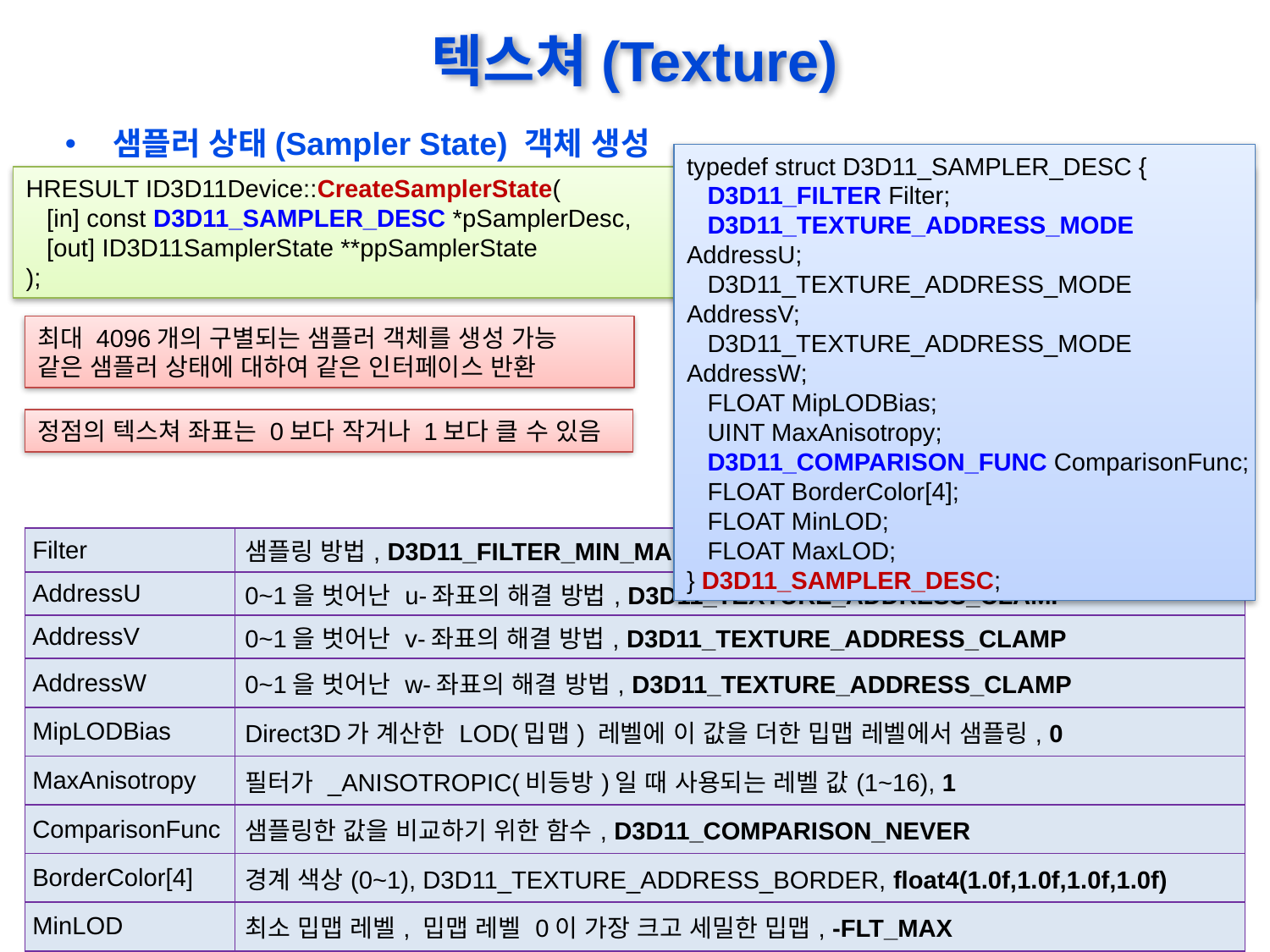

# 텍스쳐(Texture)
샘플러 상태(Sampler State) 객체 생성

typedef struct D3D11_SAMPLER_DESC {
   D3D11_FILTER Filter;
   D3D11_TEXTURE_ADDRESS_MODE AddressU;
   D3D11_TEXTURE_ADDRESS_MODE AddressV;
   D3D11_TEXTURE_ADDRESS_MODE AddressW;
   FLOAT MipLODBias;
   UINT MaxAnisotropy;
   D3D11_COMPARISON_FUNC ComparisonFunc;
   FLOAT BorderColor[4];
   FLOAT MinLOD;
   FLOAT MaxLOD;
} D3D11_SAMPLER_DESC;
HRESULT ID3D11Device::CreateSamplerState(
   [in] const D3D11_SAMPLER_DESC *pSamplerDesc,
   [out] ID3D11SamplerState **ppSamplerState
);
최대 4096개의 구별되는 샘플러 객체를 생성 가능
같은 샘플러 상태에 대하여 같은 인터페이스 반환
정점의 텍스쳐 좌표는 0보다 작거나 1보다 클 수 있음
| Filter | 샘플링 방법, D3D11\_FILTER\_MIN\_MAG\_MIP\_LINEAR |
| --- | --- |
| AddressU | 0~1을 벗어난 u-좌표의 해결 방법, D3D11\_TEXTURE\_ADDRESS\_CLAMP |
| AddressV | 0~1을 벗어난 v-좌표의 해결 방법, D3D11\_TEXTURE\_ADDRESS\_CLAMP |
| AddressW | 0~1을 벗어난 w-좌표의 해결 방법, D3D11\_TEXTURE\_ADDRESS\_CLAMP |
| MipLODBias | Direct3D가 계산한 LOD(밉맵) 레벨에 이 값을 더한 밉맵 레벨에서 샘플링, 0 |
| MaxAnisotropy | 필터가 \_ANISOTROPIC(비등방)일 때 사용되는 레벨 값(1~16), 1 |
| ComparisonFunc | 샘플링한 값을 비교하기 위한 함수, D3D11\_COMPARISON\_NEVER |
| BorderColor[4] | 경계 색상(0~1), D3D11\_TEXTURE\_ADDRESS\_BORDER, float4(1.0f,1.0f,1.0f,1.0f) |
| MinLOD | 최소 밉맵 레벨, 밉맵 레벨 0이 가장 크고 세밀한 밉맵, -FLT\_MAX |
| MaxLOD | 최대 밉맵 레벨, MinLOD 보다 크거나 같아야 함, FLT\_MAX |